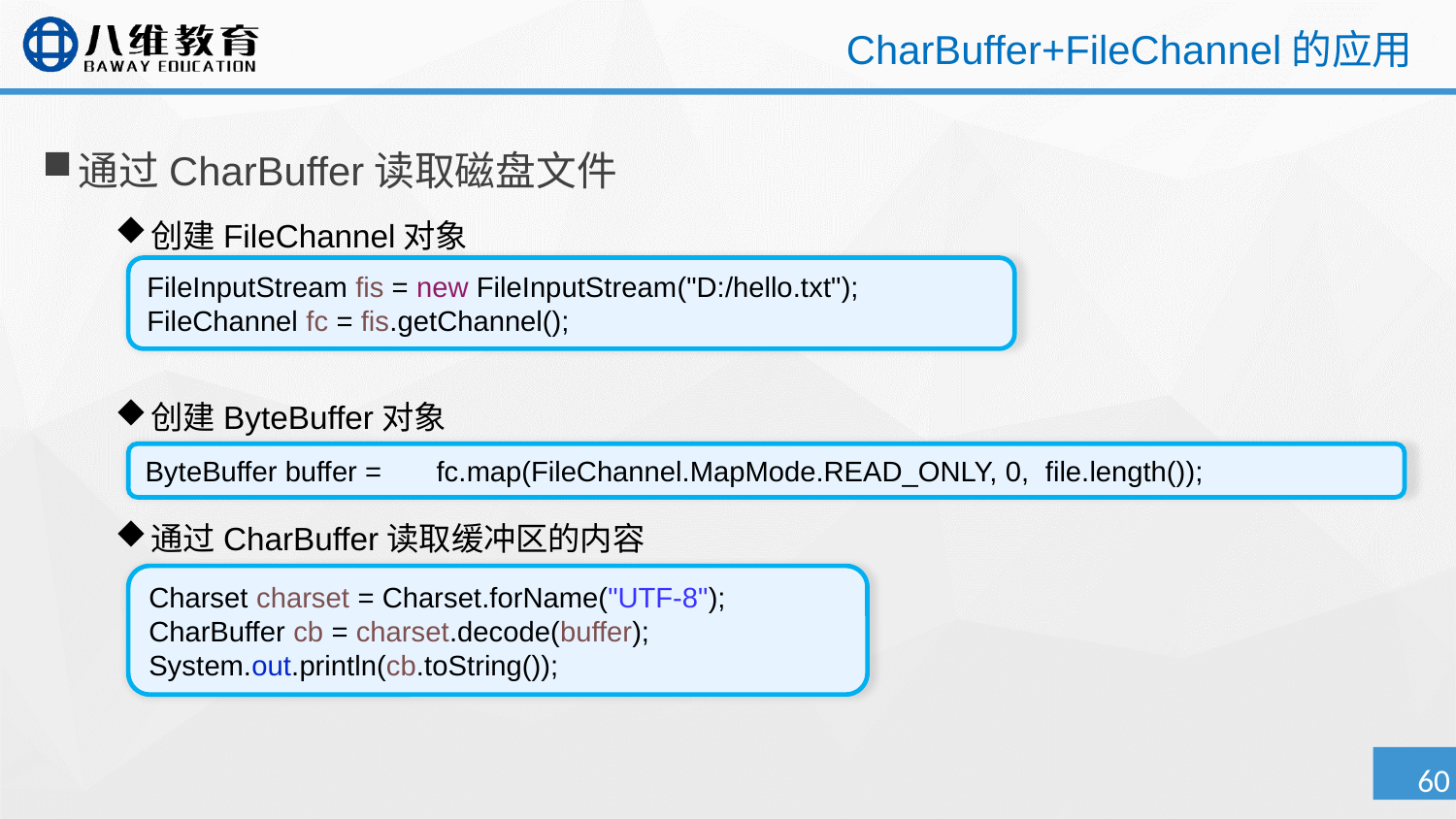

# CharBuffer+FileChannel的应用
通过CharBuffer读取磁盘文件
创建FileChannel对象

创建ByteBuffer对象

通过CharBuffer读取缓冲区的内容

FileInputStream fis = new FileInputStream("D:/hello.txt");
FileChannel fc = fis.getChannel();

ByteBuffer buffer = 	fc.map(FileChannel.MapMode.READ_ONLY, 0,  file.length());

Charset charset = Charset.forName("UTF-8");
CharBuffer cb = charset.decode(buffer);
System.out.println(cb.toString());